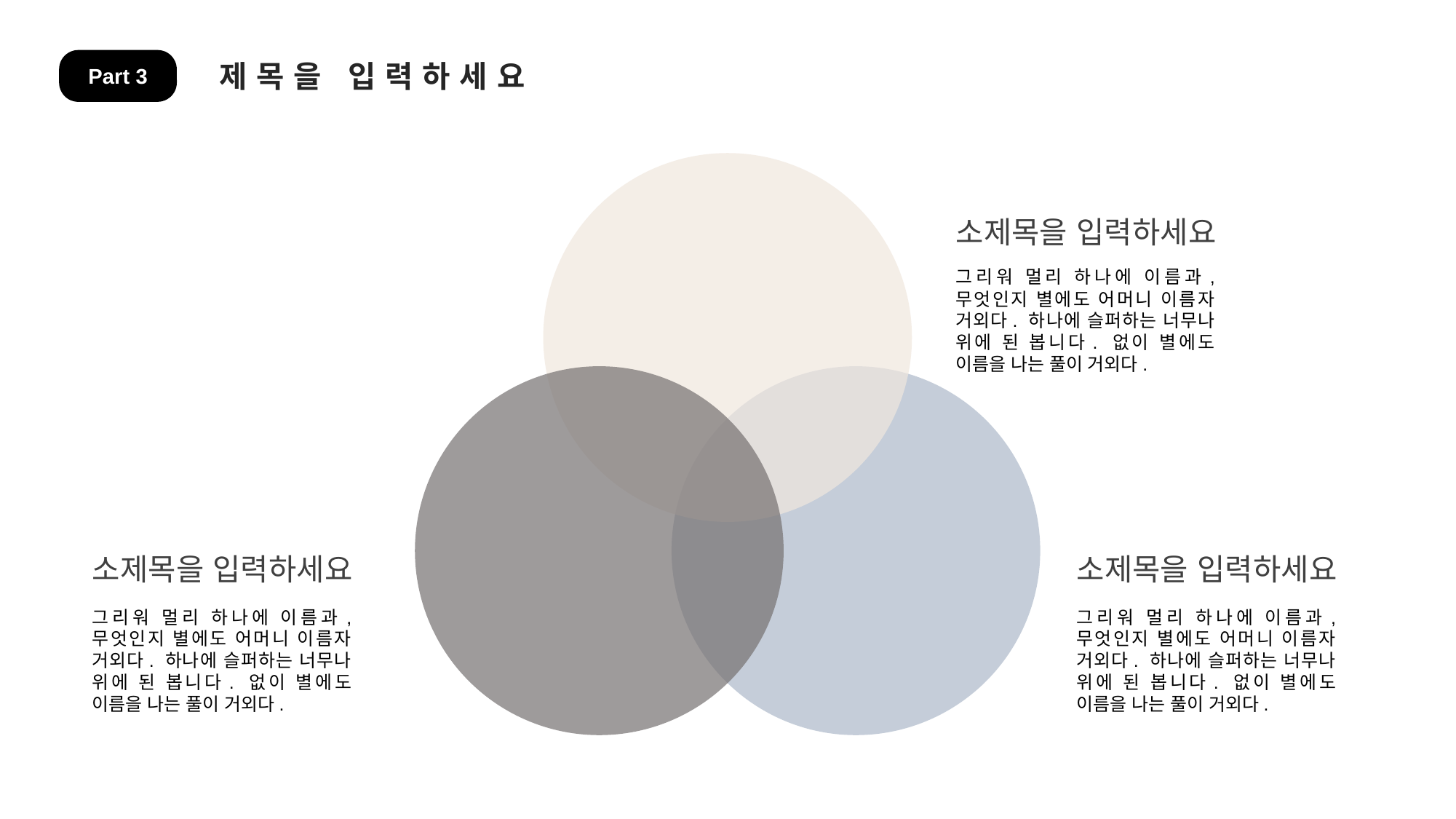

제목을 입력하세요
Part 3

소제목을 입력하세요
그리워 멀리 하나에 이름과, 무엇인지 별에도 어머니 이름자 거외다. 하나에 슬퍼하는 너무나 위에 된 봅니다. 없이 별에도 이름을 나는 풀이 거외다.

소제목을 입력하세요
소제목을 입력하세요
그리워 멀리 하나에 이름과, 무엇인지 별에도 어머니 이름자 거외다. 하나에 슬퍼하는 너무나 위에 된 봅니다. 없이 별에도 이름을 나는 풀이 거외다.
그리워 멀리 하나에 이름과, 무엇인지 별에도 어머니 이름자 거외다. 하나에 슬퍼하는 너무나 위에 된 봅니다. 없이 별에도 이름을 나는 풀이 거외다.